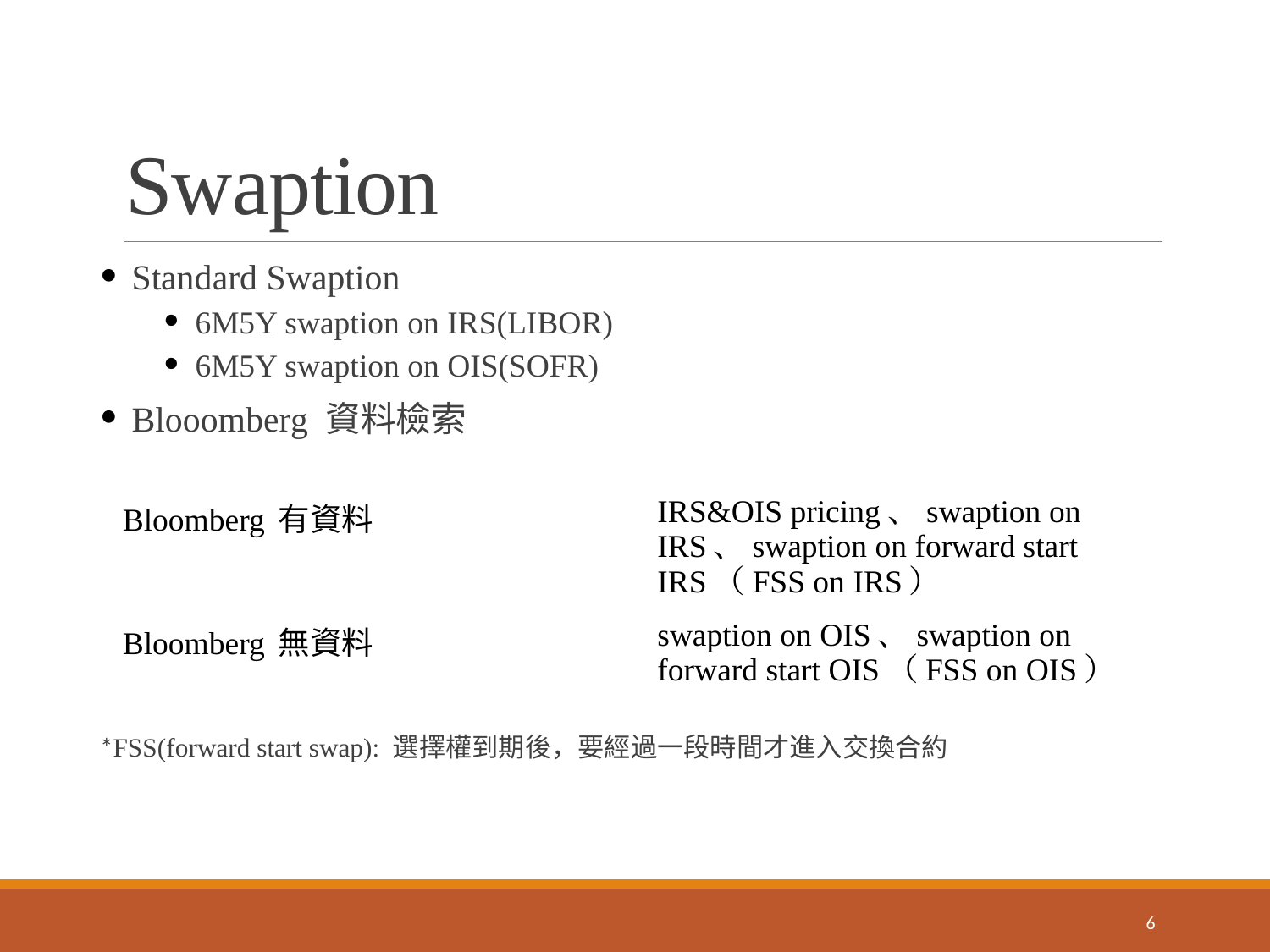

# Swaption
Standard Swaption
6M5Y swaption on IRS(LIBOR)
6M5Y swaption on OIS(SOFR)
Blooomberg 資料檢索

*FSS(forward start swap): 選擇權到期後，要經過一段時間才進入交換合約
| Bloomberg 有資料 | IRS&OIS pricing、swaption on IRS、swaption on forward start IRS（FSS on IRS） |
| --- | --- |
| Bloomberg 無資料 | swaption on OIS、swaption on forward start OIS（FSS on OIS） |
6